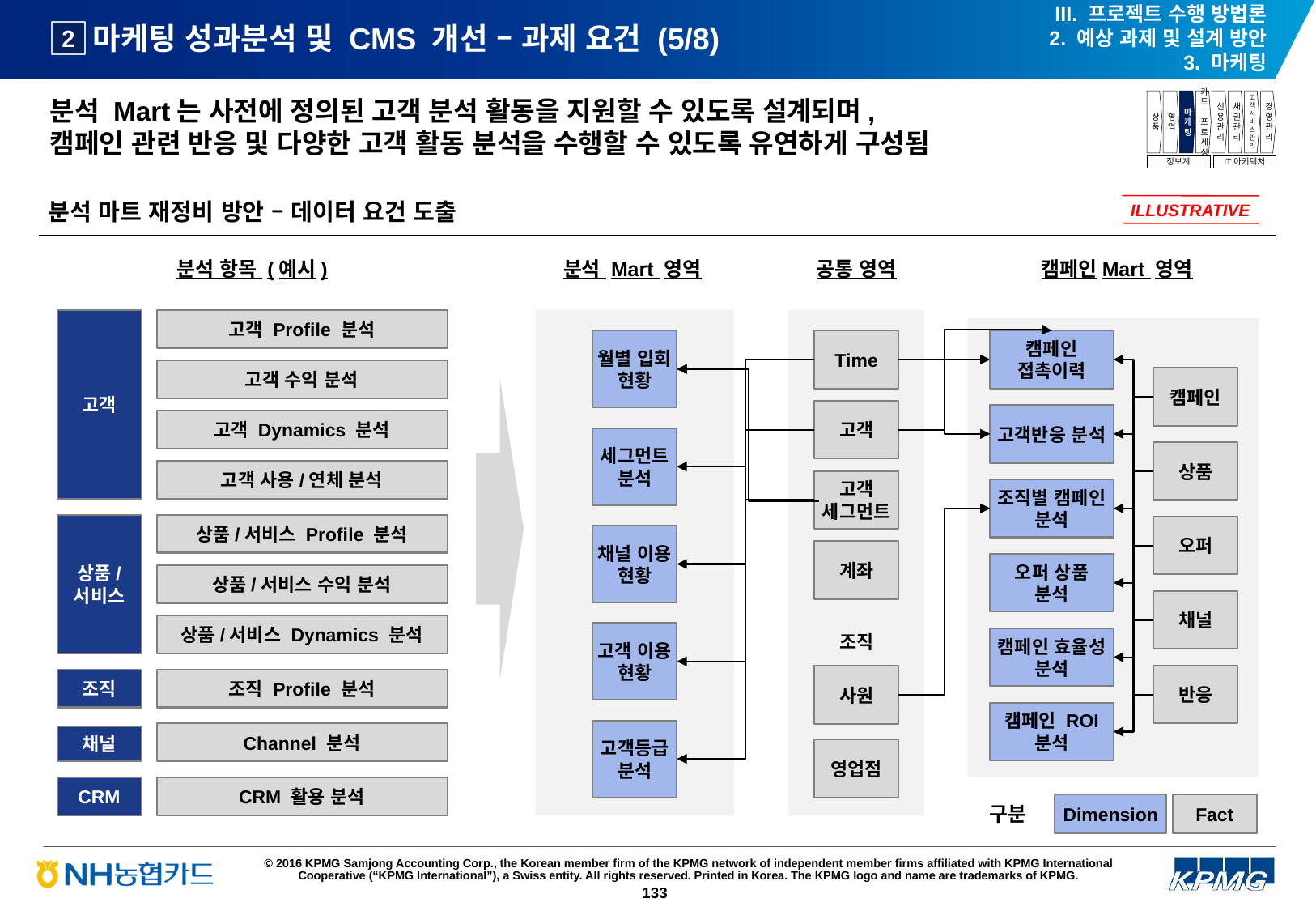

III. 프로젝트 수행 방법론
2. 예상 과제 및 설계 방안
3. 마케팅
# 마케팅 성과분석 및 CMS 개선 – 과제 요건 (5/8)
2
분석 Mart는 사전에 정의된 고객 분석 활동을 지원할 수 있도록 설계되며,
캠페인 관련 반응 및 다양한 고객 활동 분석을 수행할 수 있도록 유연하게 구성됨
상품
영업
마케팅
카드
프로세싱
신용관리
채권관리
고객서비스관리
경영관리
정보계
IT아키텍처
분석 마트 재정비 방안 – 데이터 요건 도출
ILLUSTRATIVE
분석 항목 (예시)
분석 Mart 영역
공통 영역
캠페인Mart 영역
고객
고객 Profile 분석

월별 입회 현황
Time
캠페인 접촉이력
고객 수익 분석
캠페인

고객
고객반응 분석
고객 Dynamics 분석
세그먼트 분석
상품
고객 사용/연체 분석
고객 세그먼트
조직별 캠페인 분석
상품/
서비스
상품/서비스 Profile 분석
오퍼
채널 이용 현황
계좌
오퍼 상품 분석
상품/서비스 수익 분석
채널
상품/서비스 Dynamics 분석
고객 이용 현황
조직
캠페인 효율성 분석
반응
사원
조직
조직 Profile 분석
캠페인 ROI 분석
고객등급 분석
Channel 분석
채널
영업점
CRM
CRM 활용 분석
구분
Dimension
Fact